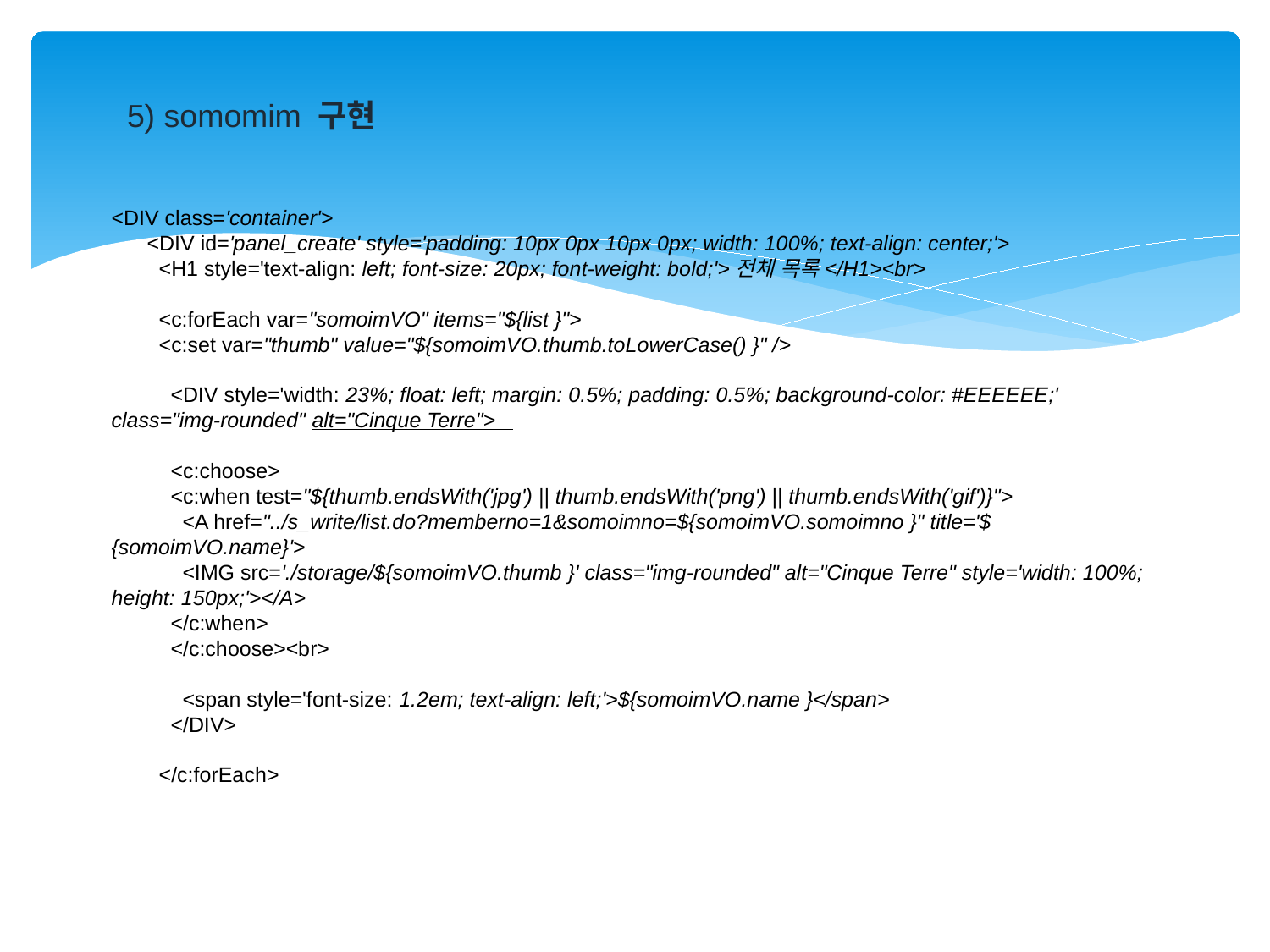

5) somomim 구현
<DIV class='container'>
      <DIV id='panel_create' style='padding: 10px 0px 10px 0px; width: 100%; text-align: center;'>
        <H1 style='text-align: left; font-size: 20px; font-weight: bold;'>전체 목록</H1><br>

        <c:forEach var="somoimVO" items="${list }">
        <c:set var="thumb" value="${somoimVO.thumb.toLowerCase() }" />

          <DIV style='width: 23%; float: left; margin: 0.5%; padding: 0.5%; background-color: #EEEEEE;' class="img-rounded" alt="Cinque Terre">

          <c:choose>
          <c:when test="${thumb.endsWith('jpg') || thumb.endsWith('png') || thumb.endsWith('gif')}">
            <A href="../s_write/list.do?memberno=1&somoimno=${somoimVO.somoimno }" title='${somoimVO.name}'>
            <IMG src='./storage/${somoimVO.thumb }' class="img-rounded" alt="Cinque Terre" style='width: 100%; height: 150px;'></A>
          </c:when>
          </c:choose><br>

            <span style='font-size: 1.2em; text-align: left;'>${somoimVO.name }</span>
          </DIV>

        </c:forEach>